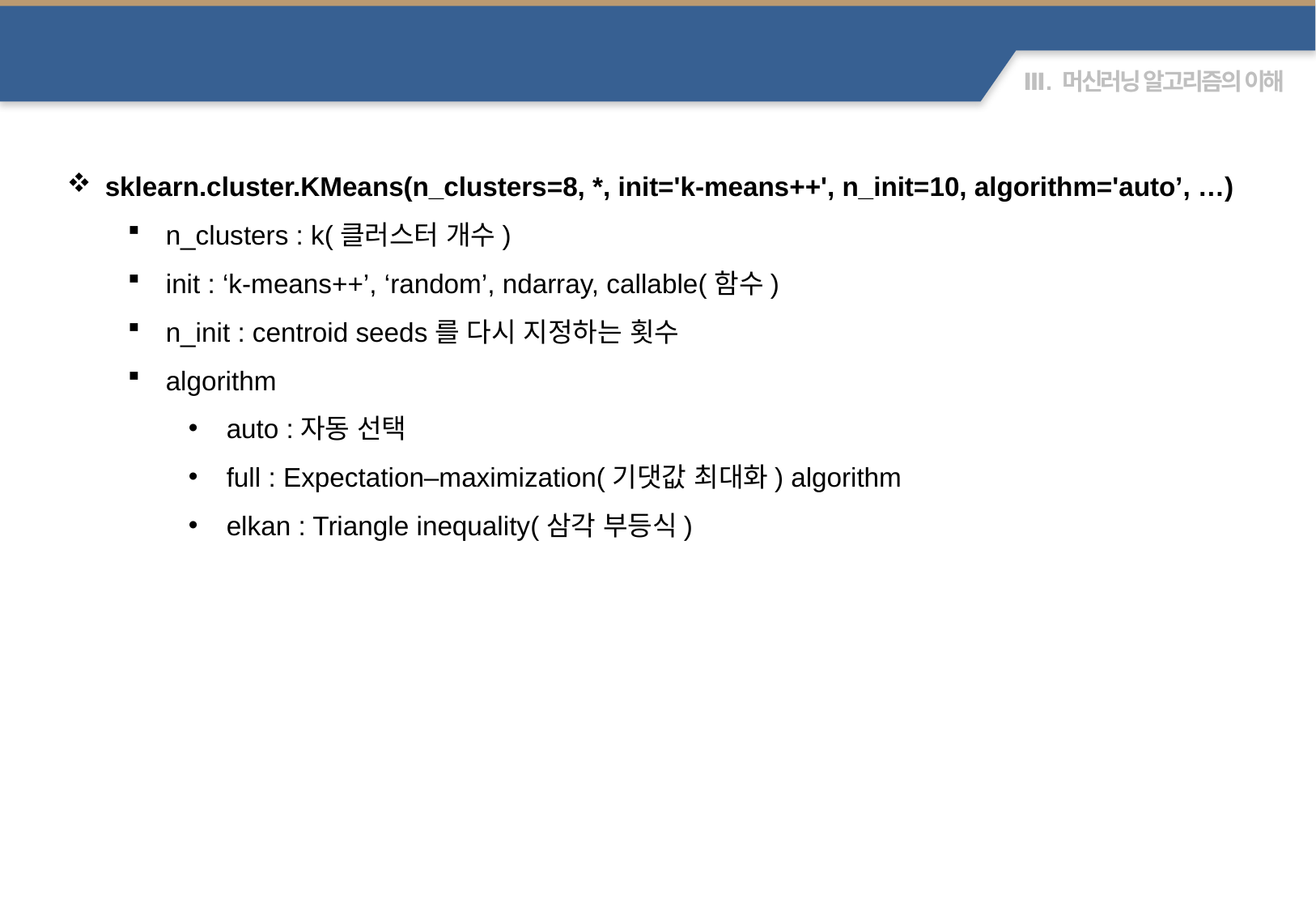

K-means clustering
sklearn.cluster.KMeans(n_clusters=8, *, init='k-means++', n_init=10, algorithm='auto’, …)
n_clusters : k(클러스터 개수)
init : ‘k-means++’, ‘random’, ndarray, callable(함수)
n_init : centroid seeds를 다시 지정하는 횟수
algorithm
auto :자동 선택
full : Expectation–maximization(기댓값 최대화) algorithm
elkan : Triangle inequality(삼각 부등식)